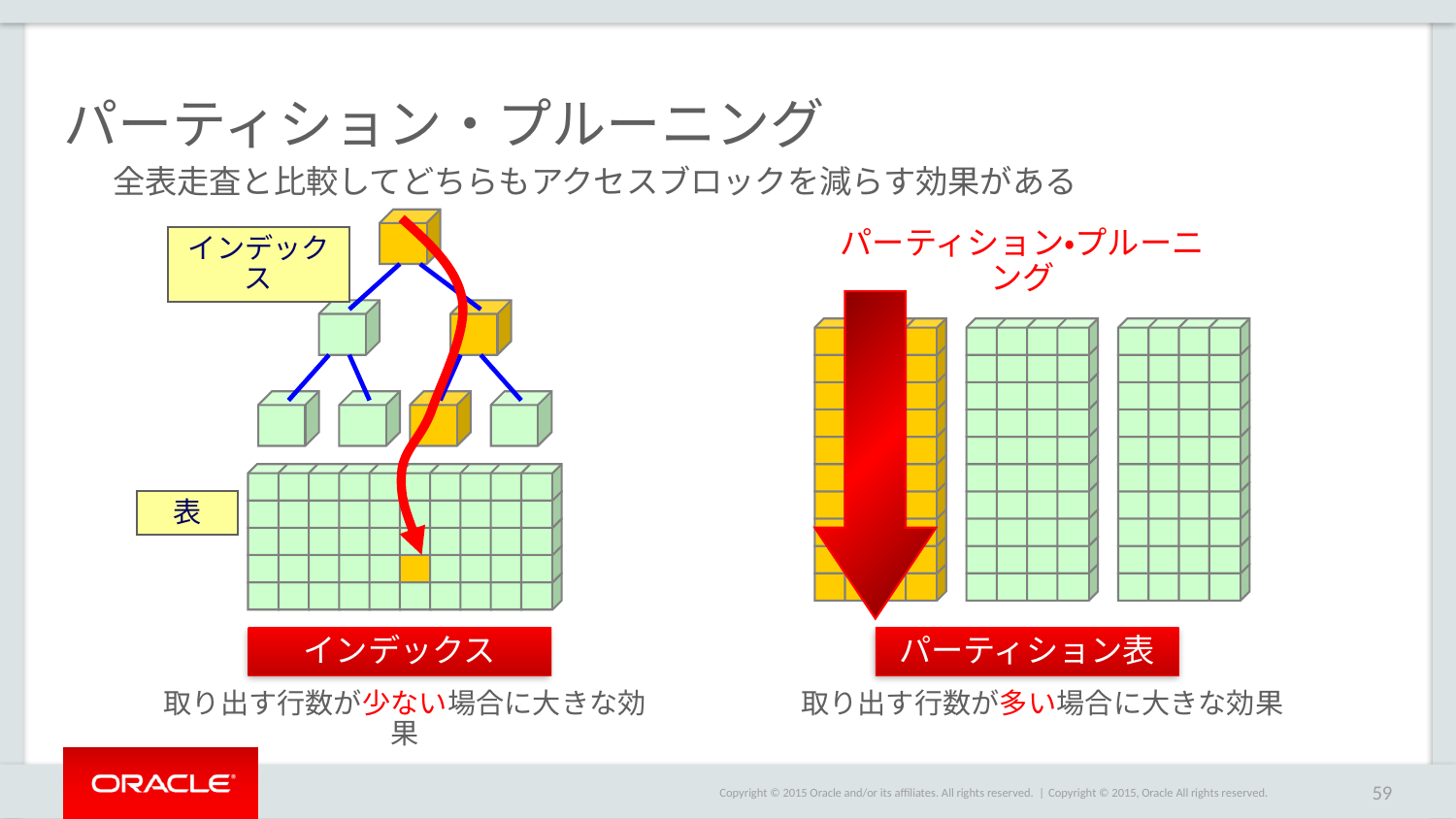

# パーティション・プルーニング
全表走査と比較してどちらもアクセスブロックを減らす効果がある

パーティション・プルーニング
インデックス

表

インデックス
パーティション表
取り出す行数が少ない場合に大きな効果
取り出す行数が多い場合に大きな効果
Copyright © 2015, Oracle All rights reserved.
59